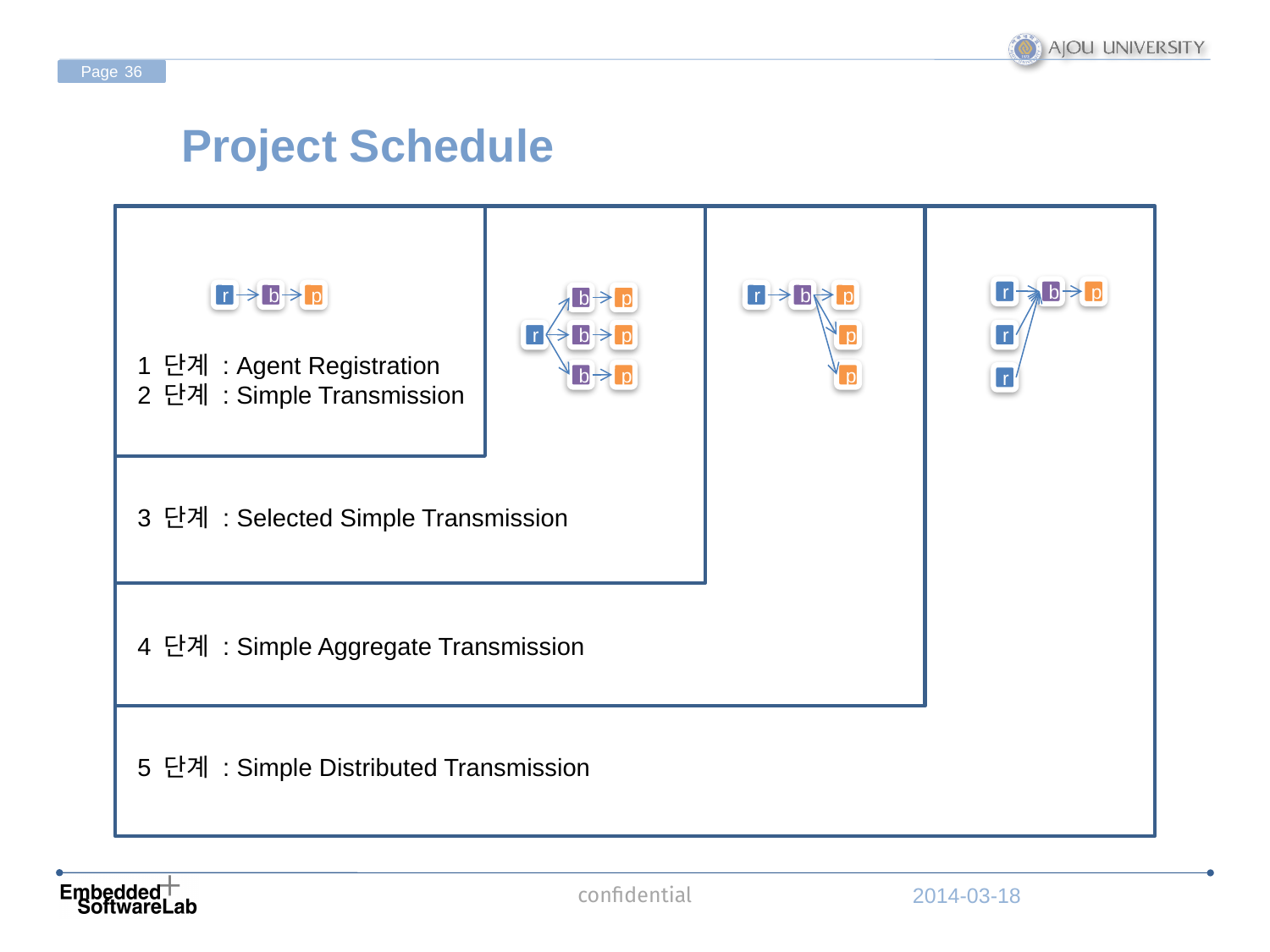

# Project Schedule

r
b
p
r
b
p
r
b
p
b
p
r
b
p
p
r
1 단계 : Agent Registration
2 단계 : Simple Transmission
b
p
p
r
3 단계 : Selected Simple Transmission
4 단계 : Simple Aggregate Transmission
5 단계 : Simple Distributed Transmission